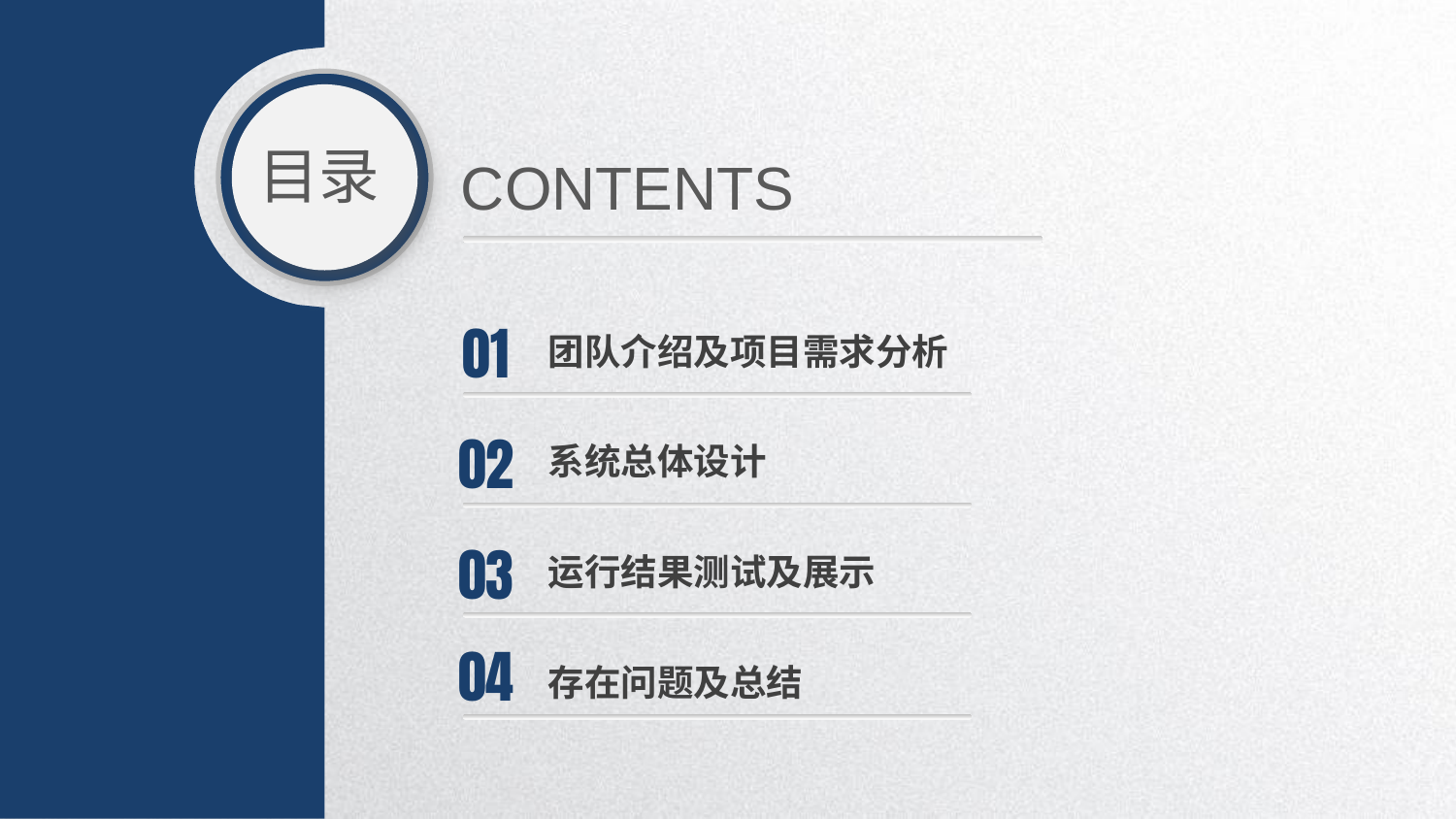

目录
CONTENTS

01
团队介绍及项目需求分析

02
系统总体设计

03
运行结果测试及展示

04
存在问题及总结